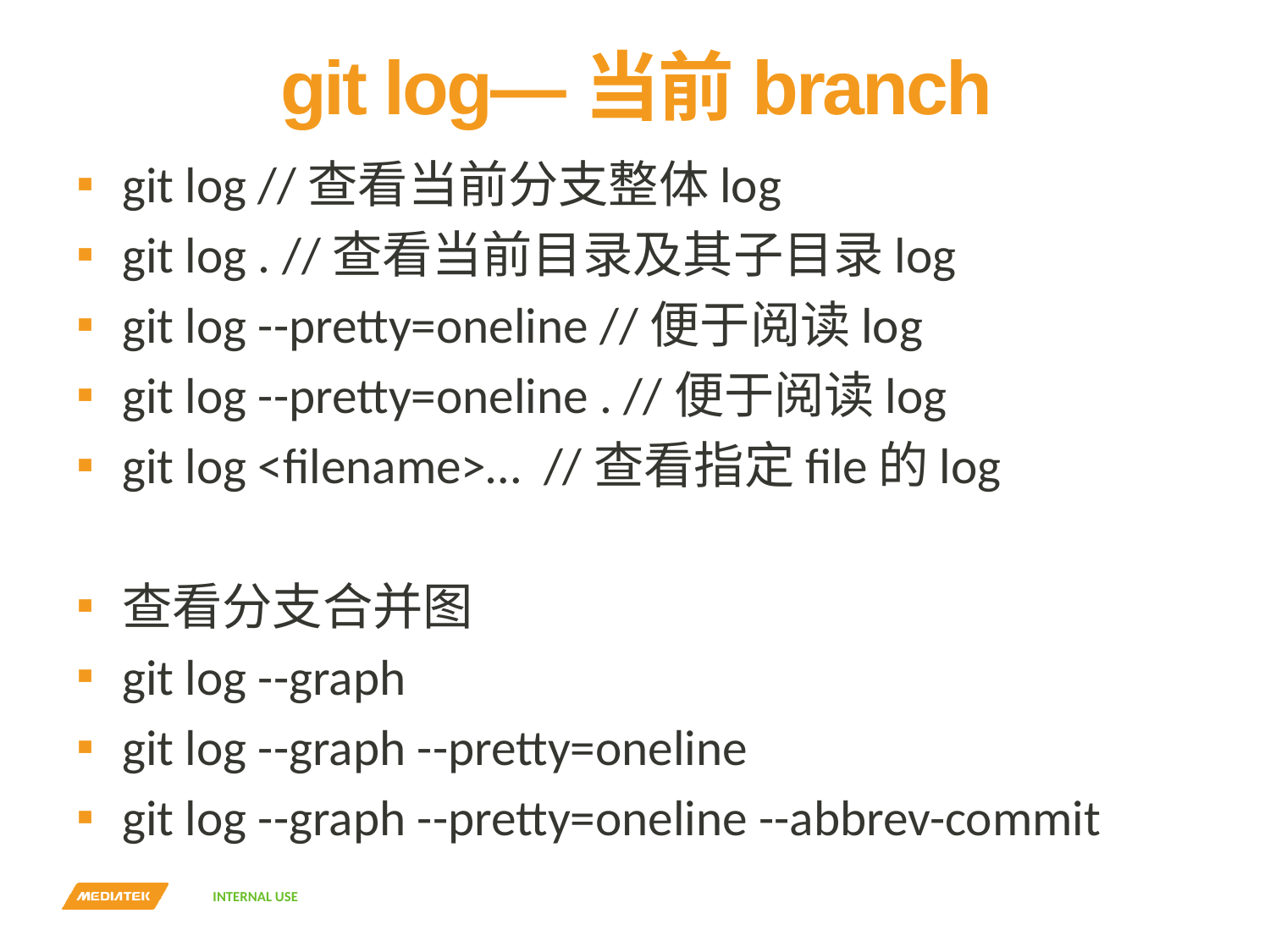

# git log—当前branch
git log //查看当前分支整体log
git log . //查看当前目录及其子目录log
git log --pretty=oneline //便于阅读log
git log --pretty=oneline . //便于阅读log
git log <filename>…  //查看指定file的log

查看分支合并图
git log --graph
git log --graph --pretty=oneline
git log --graph --pretty=oneline --abbrev-commit